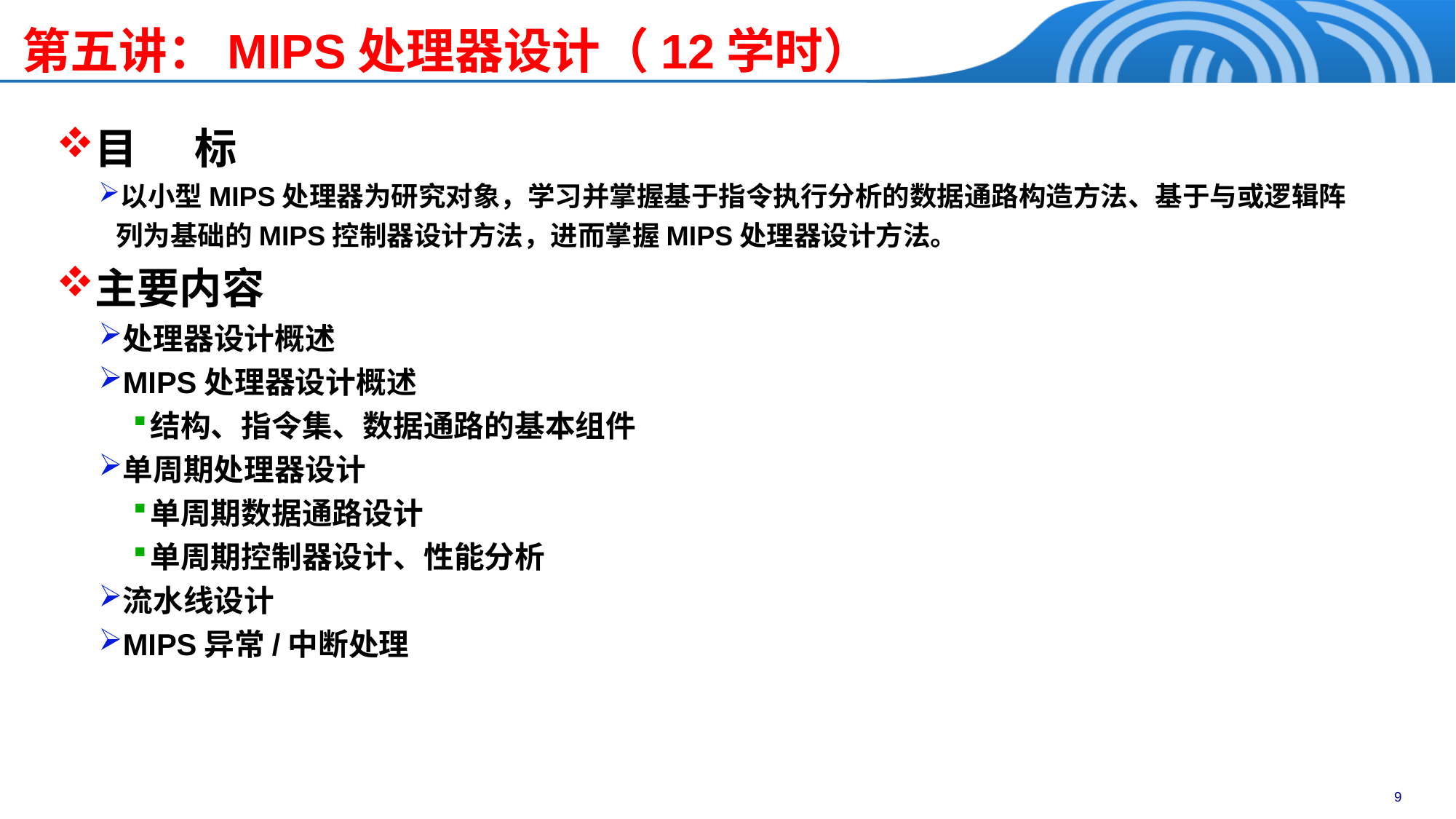

# 第五讲：MIPS处理器设计（12学时）
目      标
以小型MIPS处理器为研究对象，学习并掌握基于指令执行分析的数据通路构造方法、基于与或逻辑阵列为基础的MIPS控制器设计方法，进而掌握MIPS处理器设计方法。
主要内容
处理器设计概述
MIPS处理器设计概述
结构、指令集、数据通路的基本组件
单周期处理器设计
单周期数据通路设计
单周期控制器设计、性能分析
流水线设计
MIPS异常/中断处理